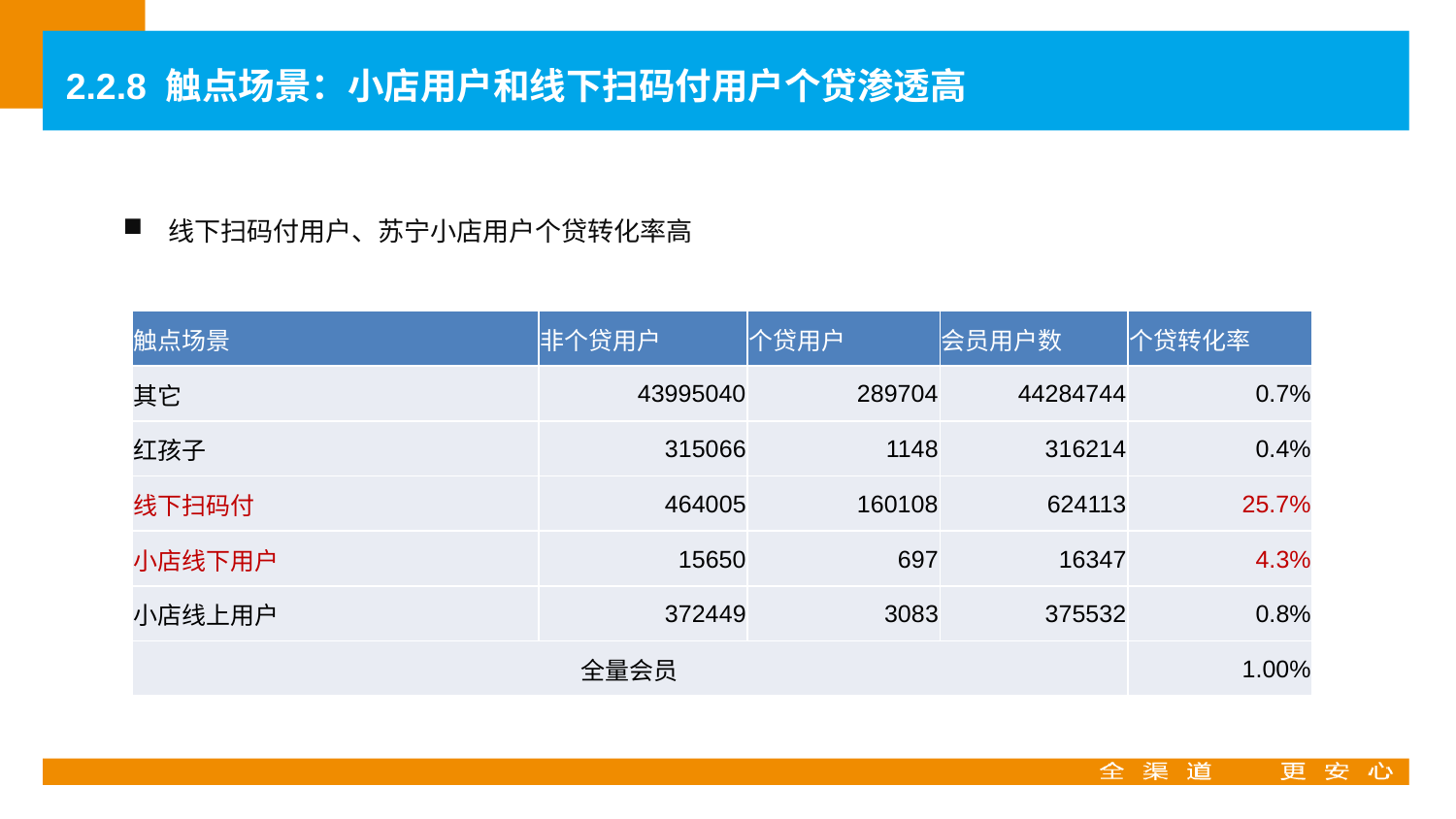

2.2.8 触点场景：小店用户和线下扫码付用户个贷渗透高
线下扫码付用户、苏宁小店用户个贷转化率高
| 触点场景 | 非个贷用户 | 个贷用户 | 会员用户数 | 个贷转化率 |
| --- | --- | --- | --- | --- |
| 其它 | 43995040 | 289704 | 44284744 | 0.7% |
| 红孩子 | 315066 | 1148 | 316214 | 0.4% |
| 线下扫码付 | 464005 | 160108 | 624113 | 25.7% |
| 小店线下用户 | 15650 | 697 | 16347 | 4.3% |
| 小店线上用户 | 372449 | 3083 | 375532 | 0.8% |
| 全量会员 |  |  |  | 1.00% |